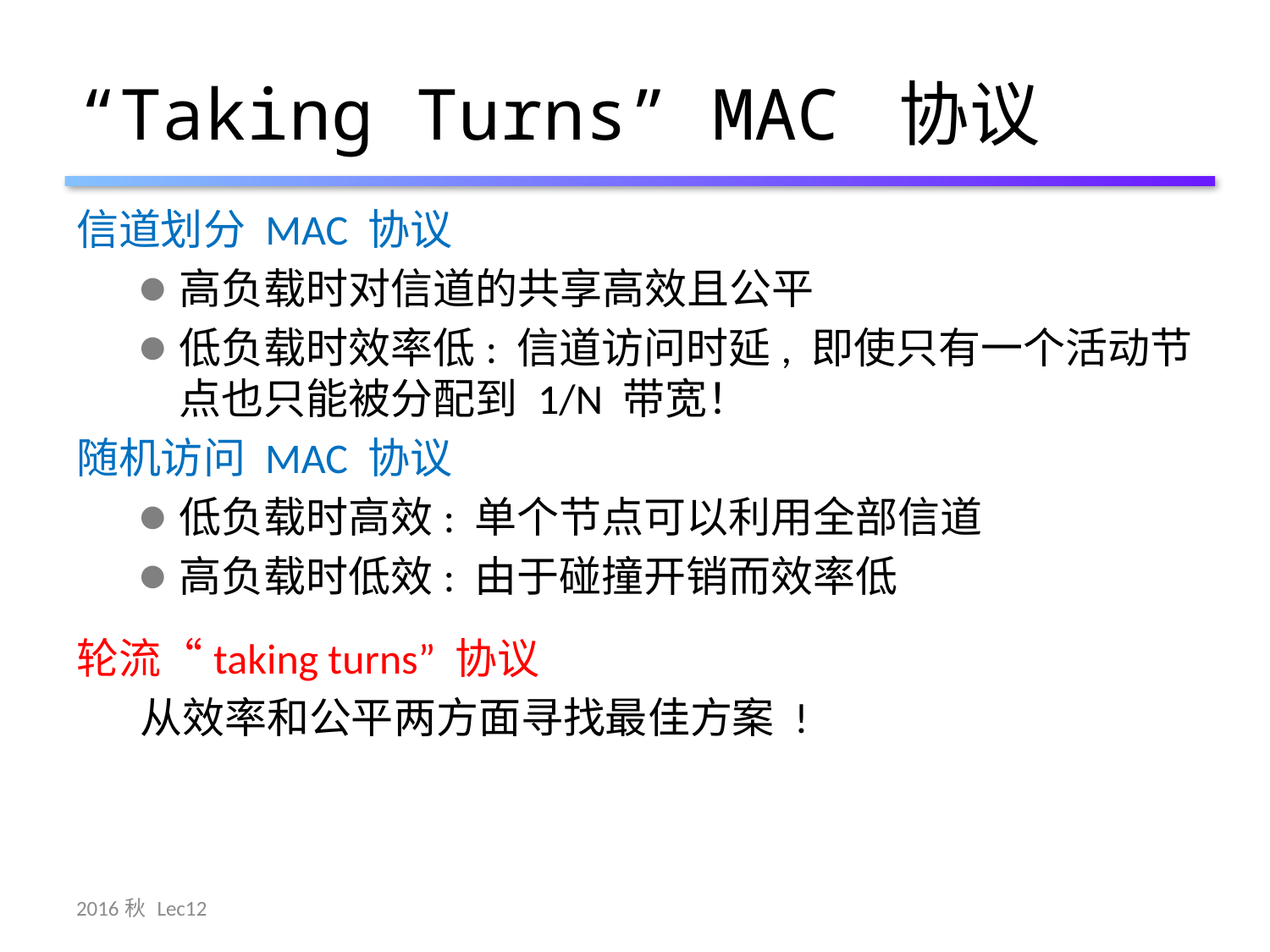

# “Taking Turns” MAC 协议
信道划分 MAC 协议
高负载时对信道的共享高效且公平
低负载时效率低: 信道访问时延, 即使只有一个活动节点也只能被分配到 1/N 带宽！
随机访问 MAC 协议
低负载时高效: 单个节点可以利用全部信道
高负载时低效: 由于碰撞开销而效率低
轮流“taking turns” 协议
从效率和公平两方面寻找最佳方案 !
2016秋 Lec12
129